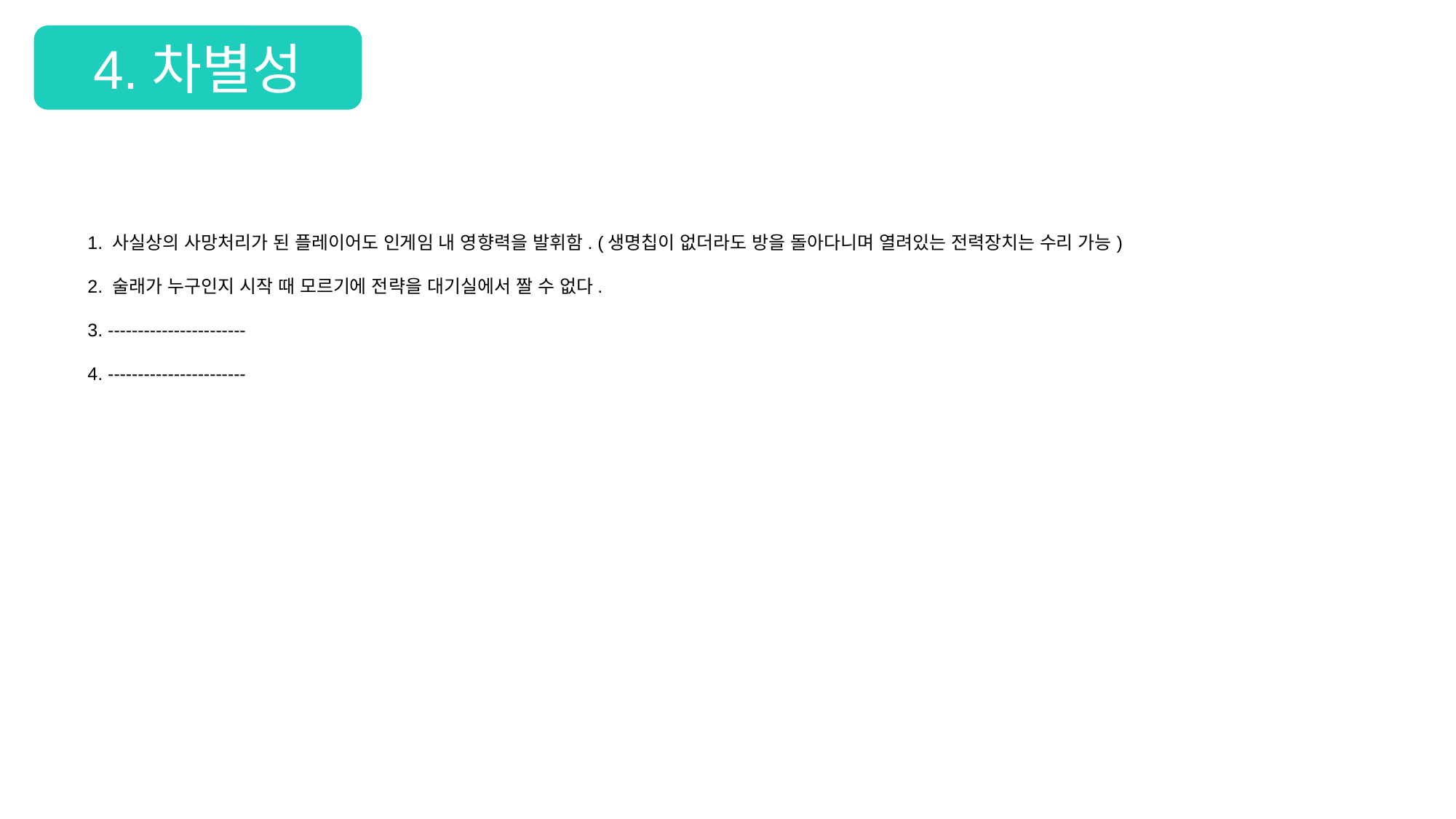

4.차별성

1. 사실상의 사망처리가 된 플레이어도 인게임 내 영향력을 발휘함. (생명칩이 없더라도 방을 돌아다니며 열려있는 전력장치는 수리 가능)

2. 술래가 누구인지 시작 때 모르기에 전략을 대기실에서 짤 수 없다.

3. -----------------------

4. -----------------------